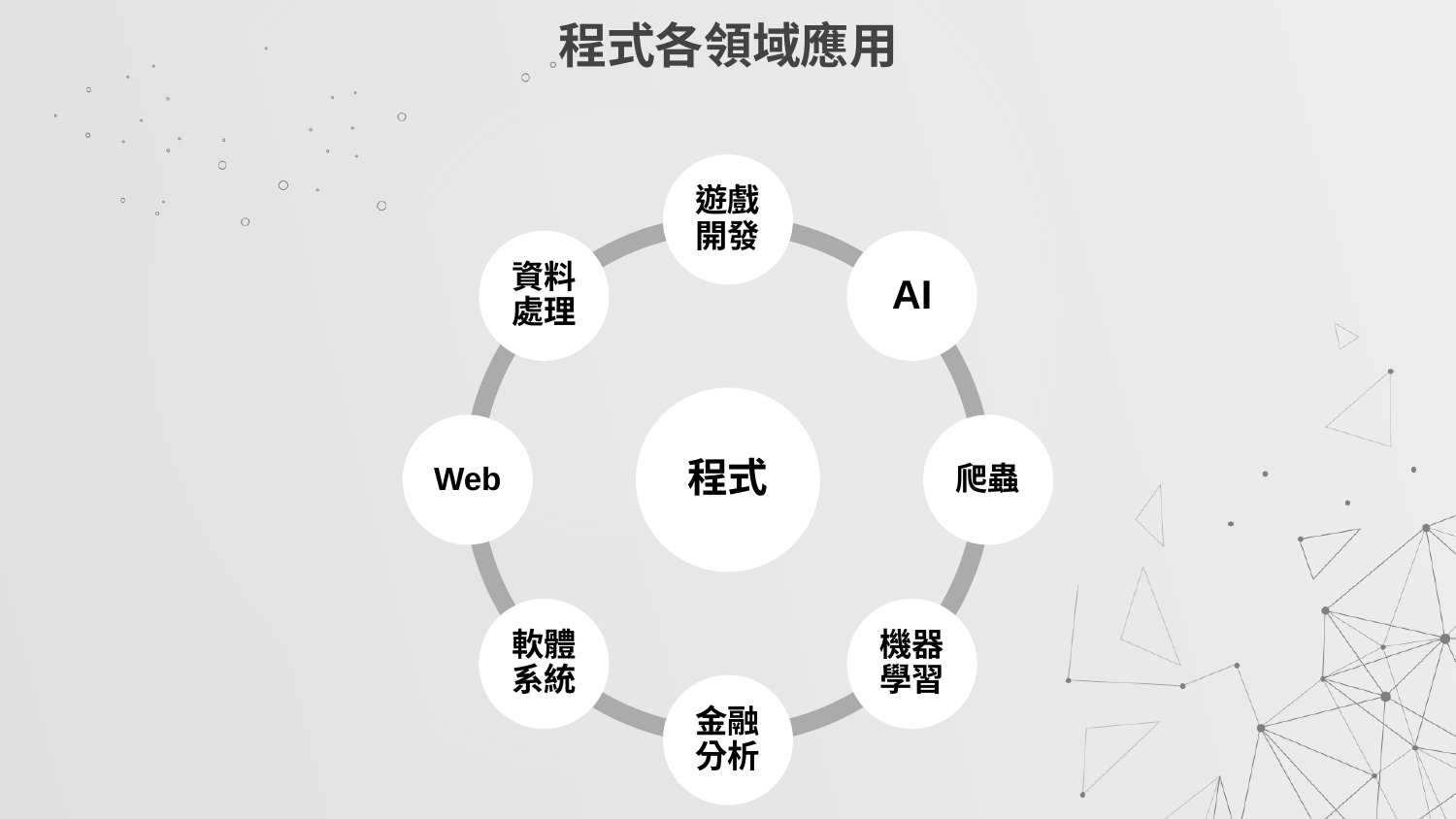

# 程式各領域應用
程式
遊戲開發
AI
爬蟲
機器學習
金融分析
軟體系統
Web
資料處理